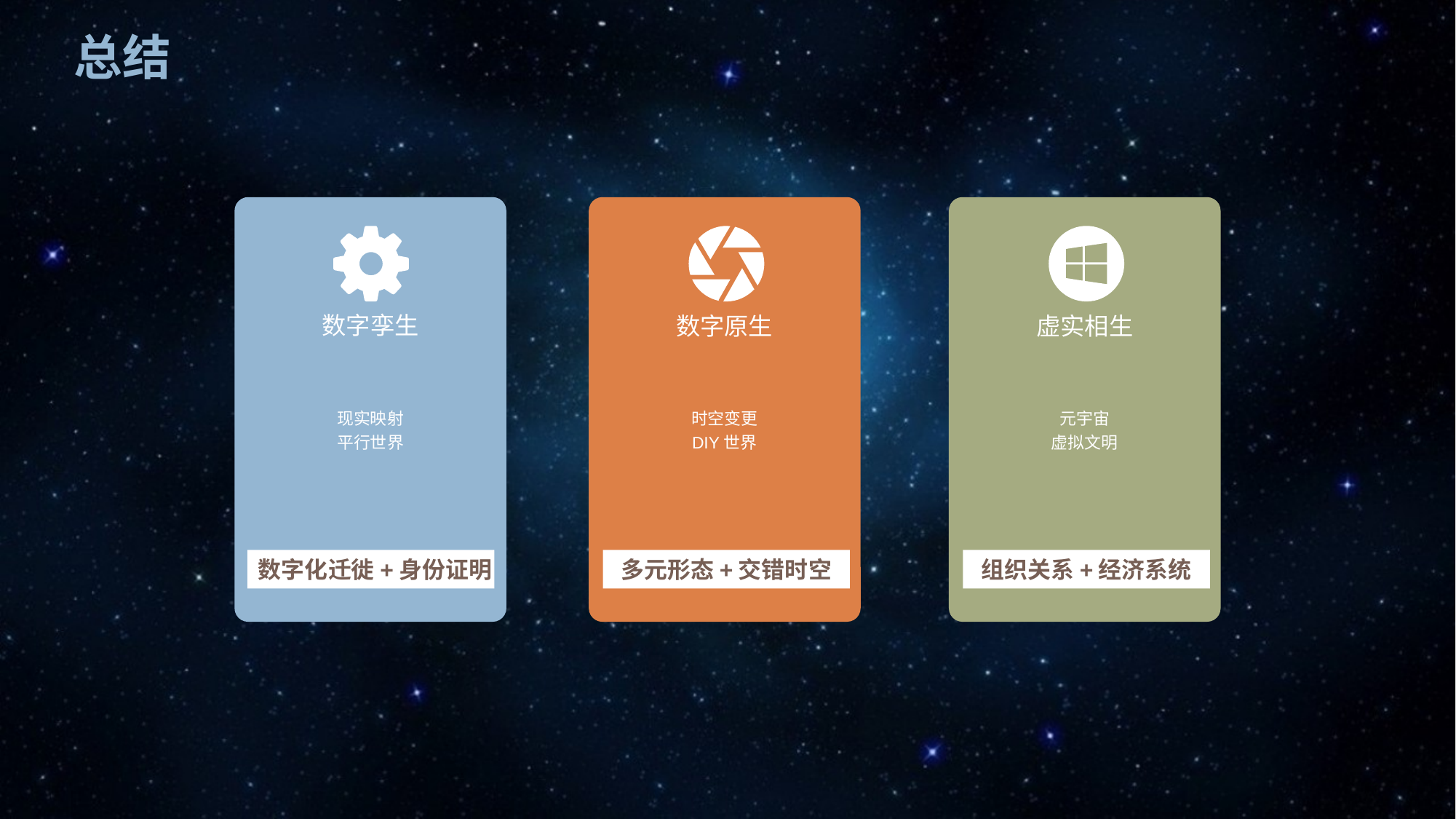

总结

数字孪生
数字原生
虚实相生
现实映射
平行世界
时空变更
DIY世界
元宇宙
虚拟文明
数字化迁徙+身份证明
多元形态+交错时空
组织关系+经济系统